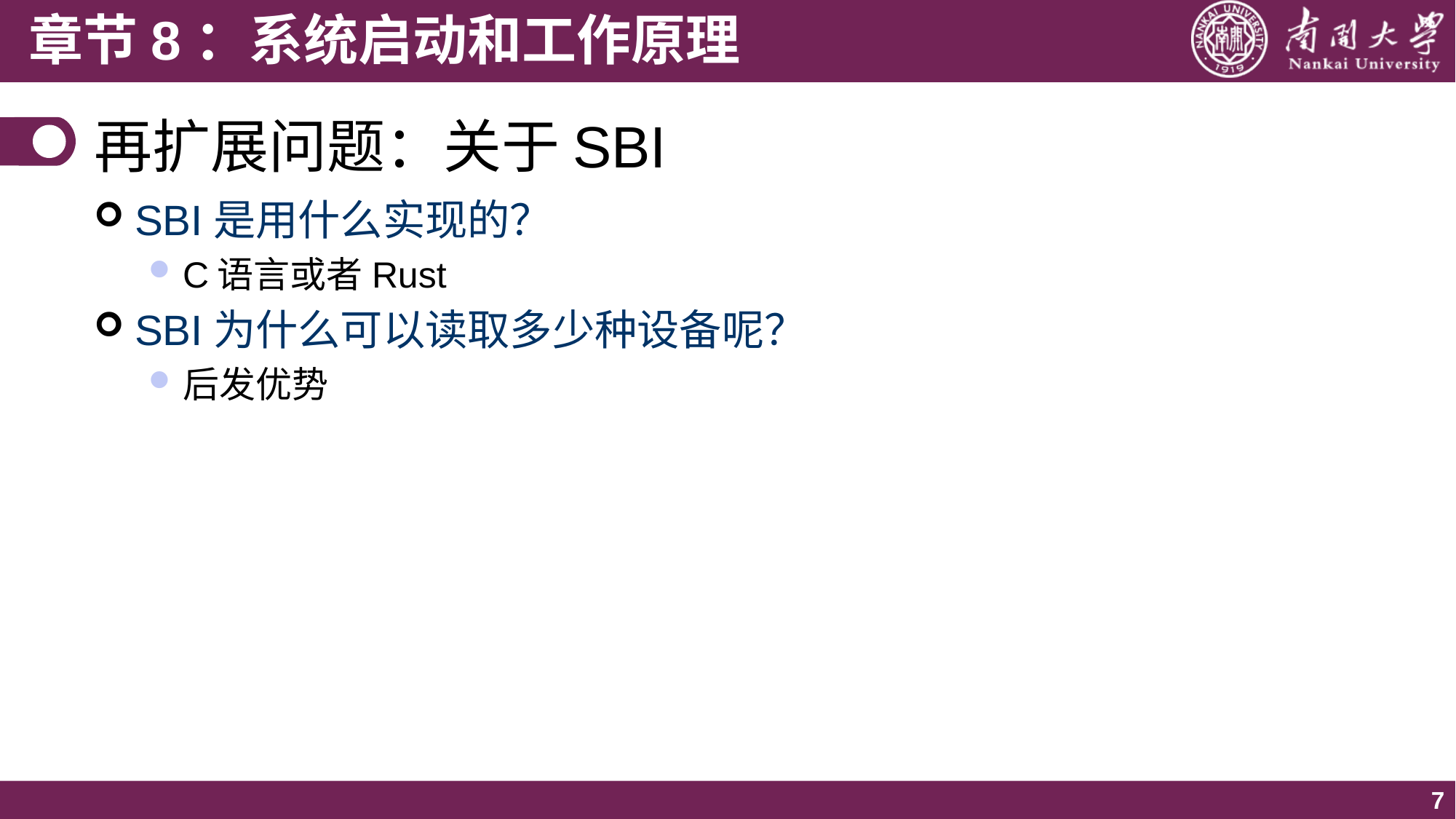

# 再扩展问题：关于SBI
SBI是用什么实现的？
C语言或者Rust
SBI为什么可以读取多少种设备呢？
后发优势

7